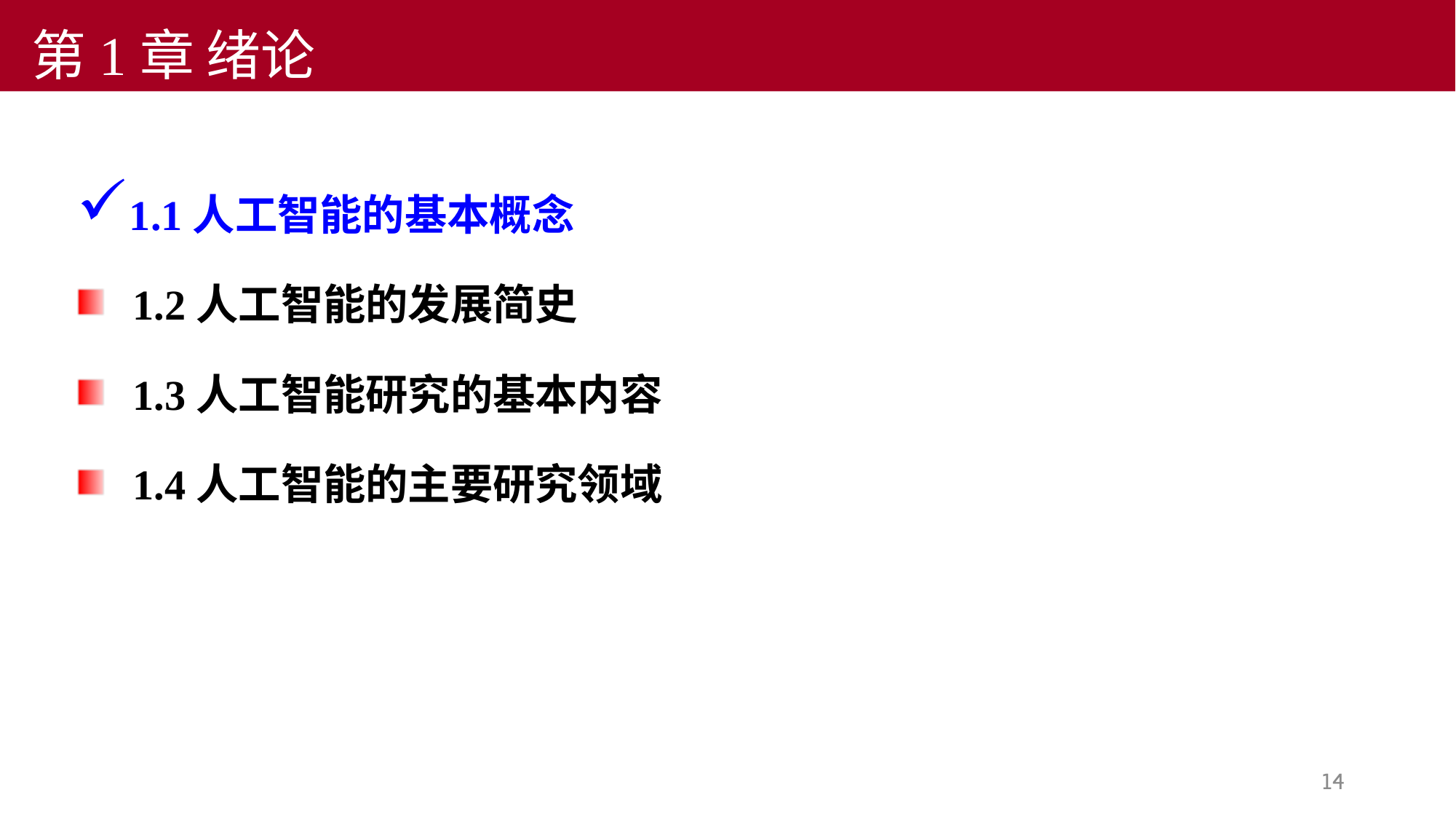

第1章 绪论
1.1人工智能的基本概念
1.2人工智能的发展简史
1.3人工智能研究的基本内容
1.4人工智能的主要研究领域
14